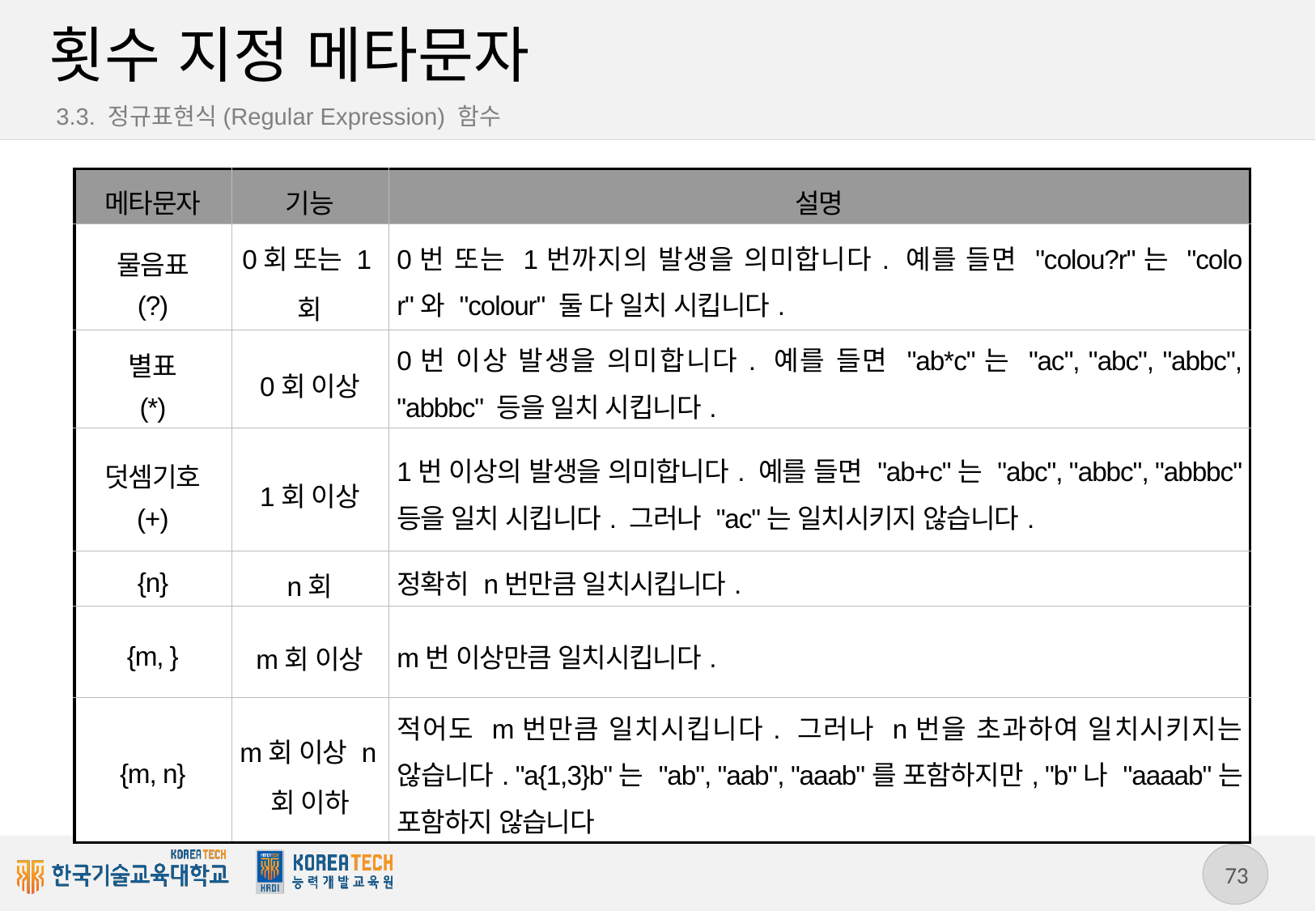

# 횟수 지정 메타문자
3.3. 정규표현식(Regular Expression) 함수
| 메타문자 | 기능 | 설명 |
| --- | --- | --- |
| 물음표 (?) | 0회 또는 1회 | 0번 또는 1번까지의 발생을 의미합니다. 예를 들면 "colou?r"는 "color"와 "colour" 둘 다 일치 시킵니다. |
| 별표 (\*) | 0회 이상 | 0번 이상 발생을 의미합니다. 예를 들면 "ab\*c"는 "ac", "abc", "abbc", "abbbc" 등을 일치 시킵니다. |
| 덧셈기호 (+) | 1회 이상 | 1번 이상의 발생을 의미합니다. 예를 들면 "ab+c"는 "abc", "abbc", "abbbc" 등을 일치 시킵니다. 그러나 "ac"는 일치시키지 않습니다. |
| {n} | n회 | 정확히 n번만큼 일치시킵니다. |
| {m, } | m회 이상 | m번 이상만큼 일치시킵니다. |
| {m, n} | m회 이상 n회 이하 | 적어도 m번만큼 일치시킵니다. 그러나 n번을 초과하여 일치시키지는 않습니다. "a{1,3}b"는 "ab", "aab", "aaab"를 포함하지만, "b"나 "aaaab"는 포함하지 않습니다 |